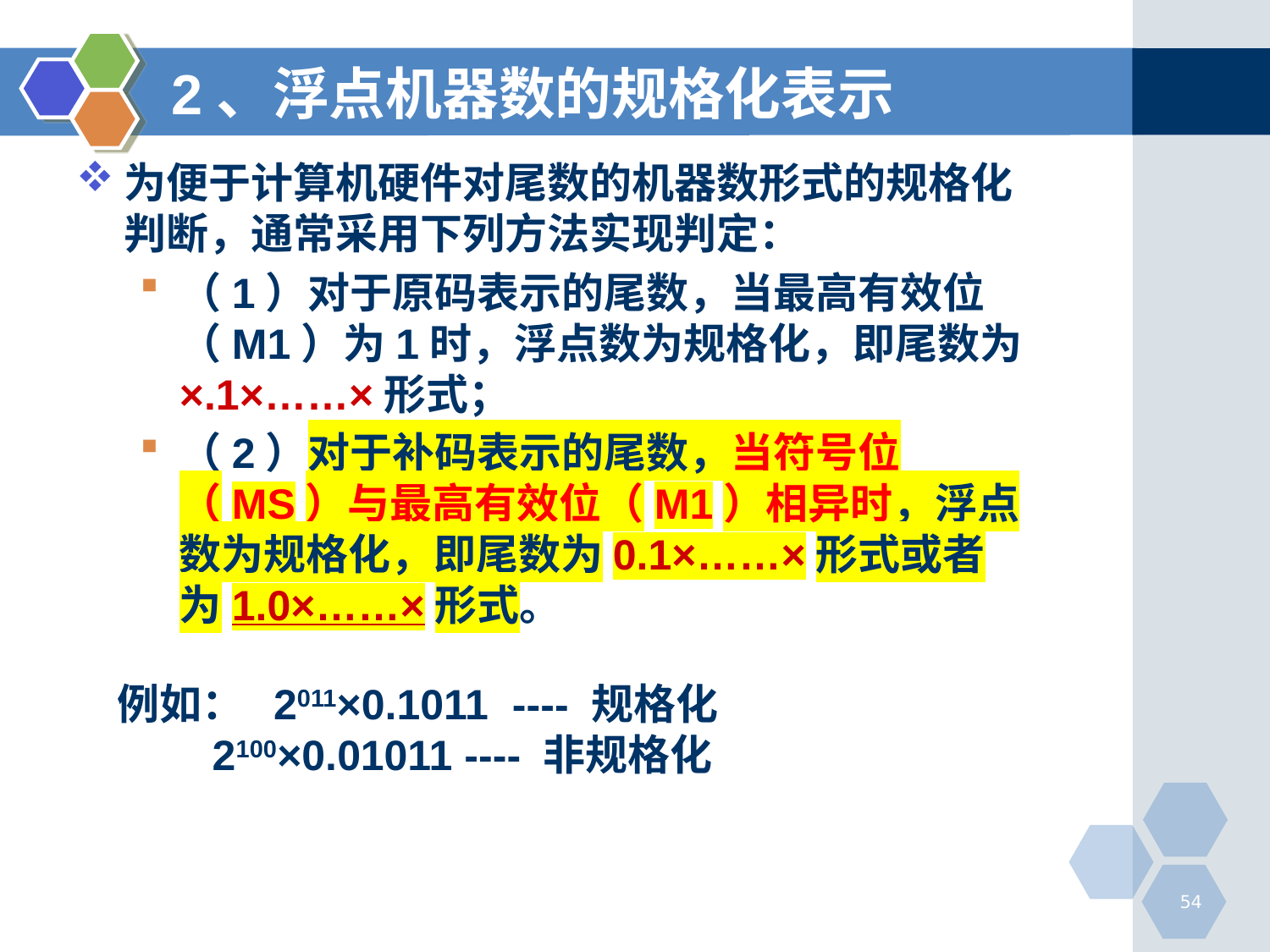

# 2、浮点机器数的规格化表示
为便于计算机硬件对尾数的机器数形式的规格化判断，通常采用下列方法实现判定：
（1）对于原码表示的尾数，当最高有效位（M1）为1时，浮点数为规格化，即尾数为×.1×……×形式；
（2）对于补码表示的尾数，当符号位（MS）与最高有效位（M1）相异时，浮点数为规格化，即尾数为0.1×……×形式或者为1.0×……×形式。

例如：  2011×0.1011  ---- 规格化
        2100×0.01011 ---- 非规格化
54